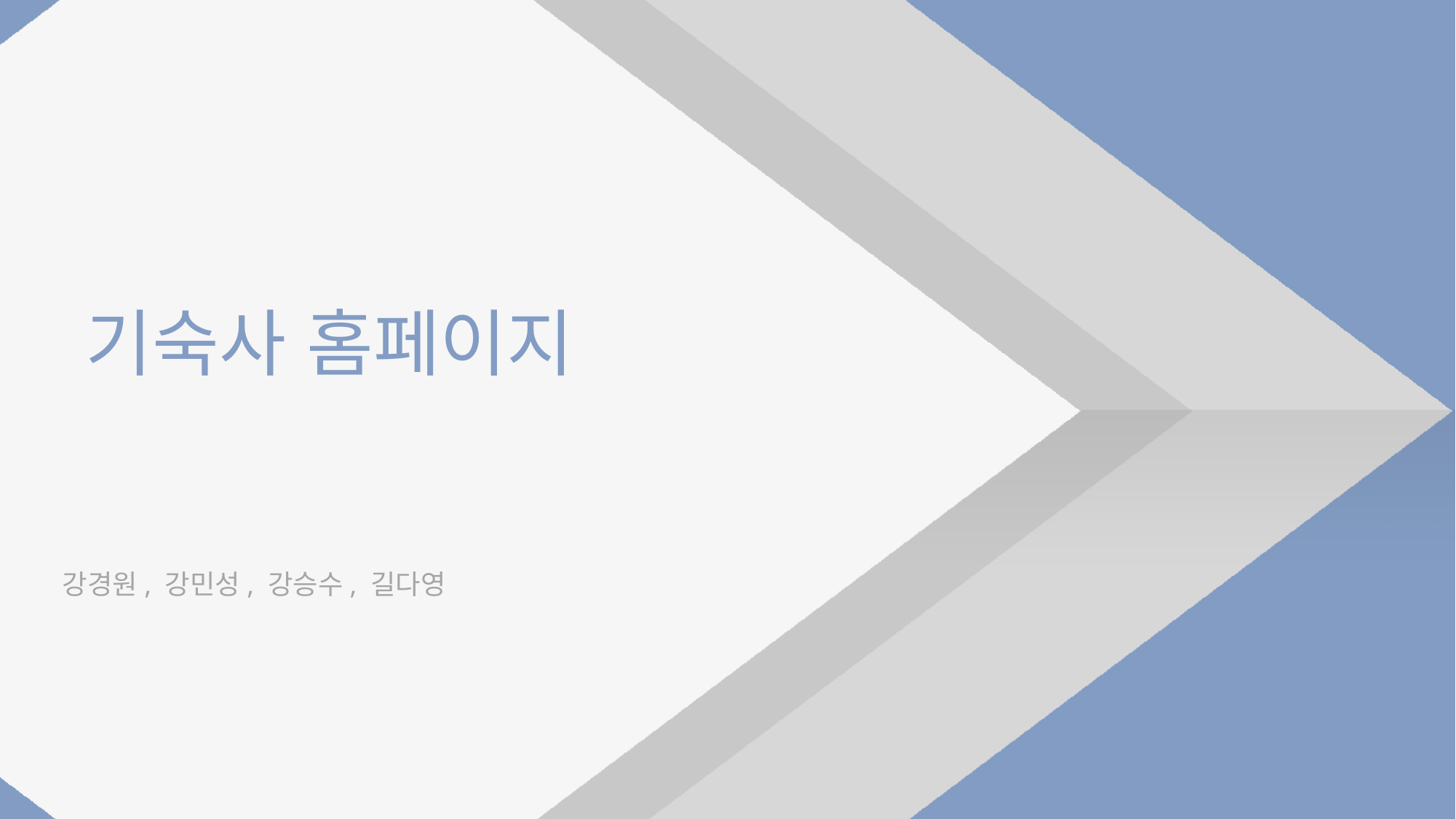

# 기숙사 홈페이지
강경원, 강민성, 강승수, 길다영